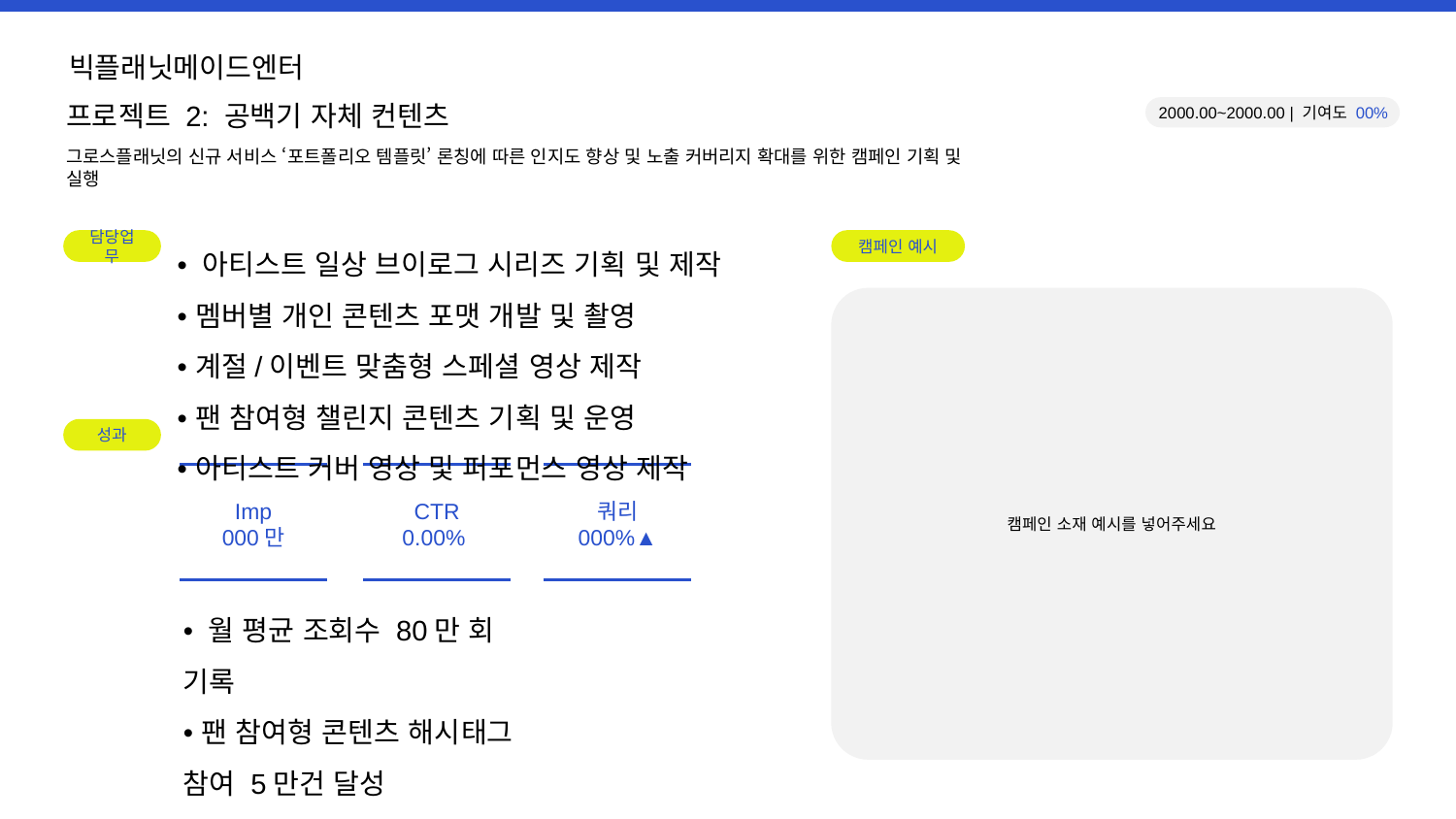

빅플래닛메이드엔터
프로젝트 2: 공백기 자체 컨텐츠

2000.00~2000.00 | 기여도 00%
그로스플래닛의 신규 서비스 ‘포트폴리오 템플릿’ 론칭에 따른 인지도 향상 및 노출 커버리지 확대를 위한 캠페인 기획 및 실행
• 아티스트 일상 브이로그 시리즈 기획 및 제작
• 멤버별 개인 콘텐츠 포맷 개발 및 촬영
• 계절/이벤트 맞춤형 스페셜 영상 제작
• 팬 참여형 챌린지 콘텐츠 기획 및 운영
• 아티스트 커버 영상 및 퍼포먼스 영상 제작
담당업무
캠페인 예시
캠페인 소재 예시를 넣어주세요
성과
Imp
000만
CTR
0.00%
쿼리
000%▲
• 월 평균 조회수 80만 회 기록
• 팬 참여형 콘텐츠 해시태그 참여 5만건 달성
• 채널 평균 시청 지속시간 20% 증가